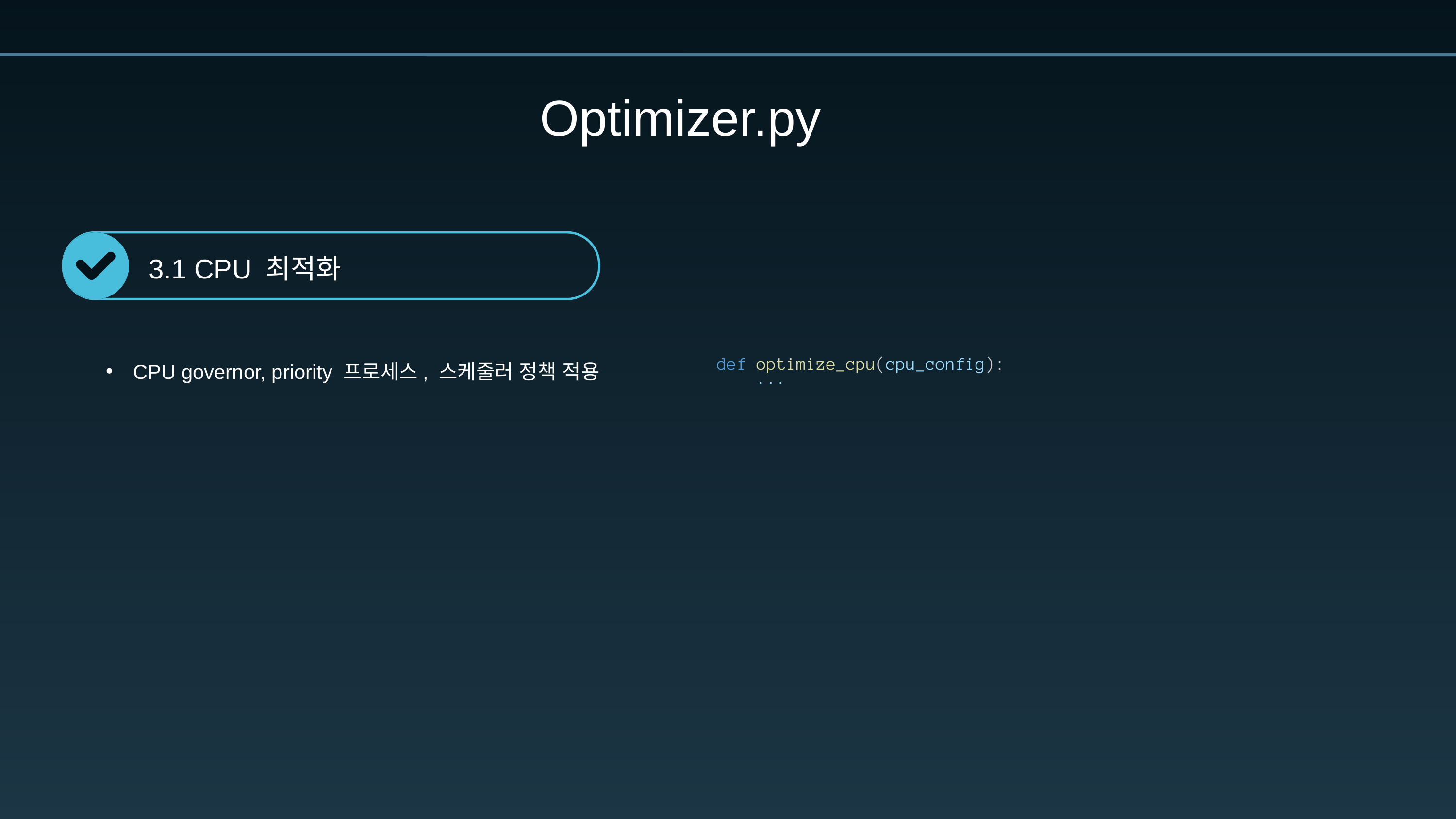

Optimizer.py

3.1 CPU 최적화
CPU governor, priority 프로세스, 스케줄러 정책 적용
def optimize_cpu(cpu_config):
    ...